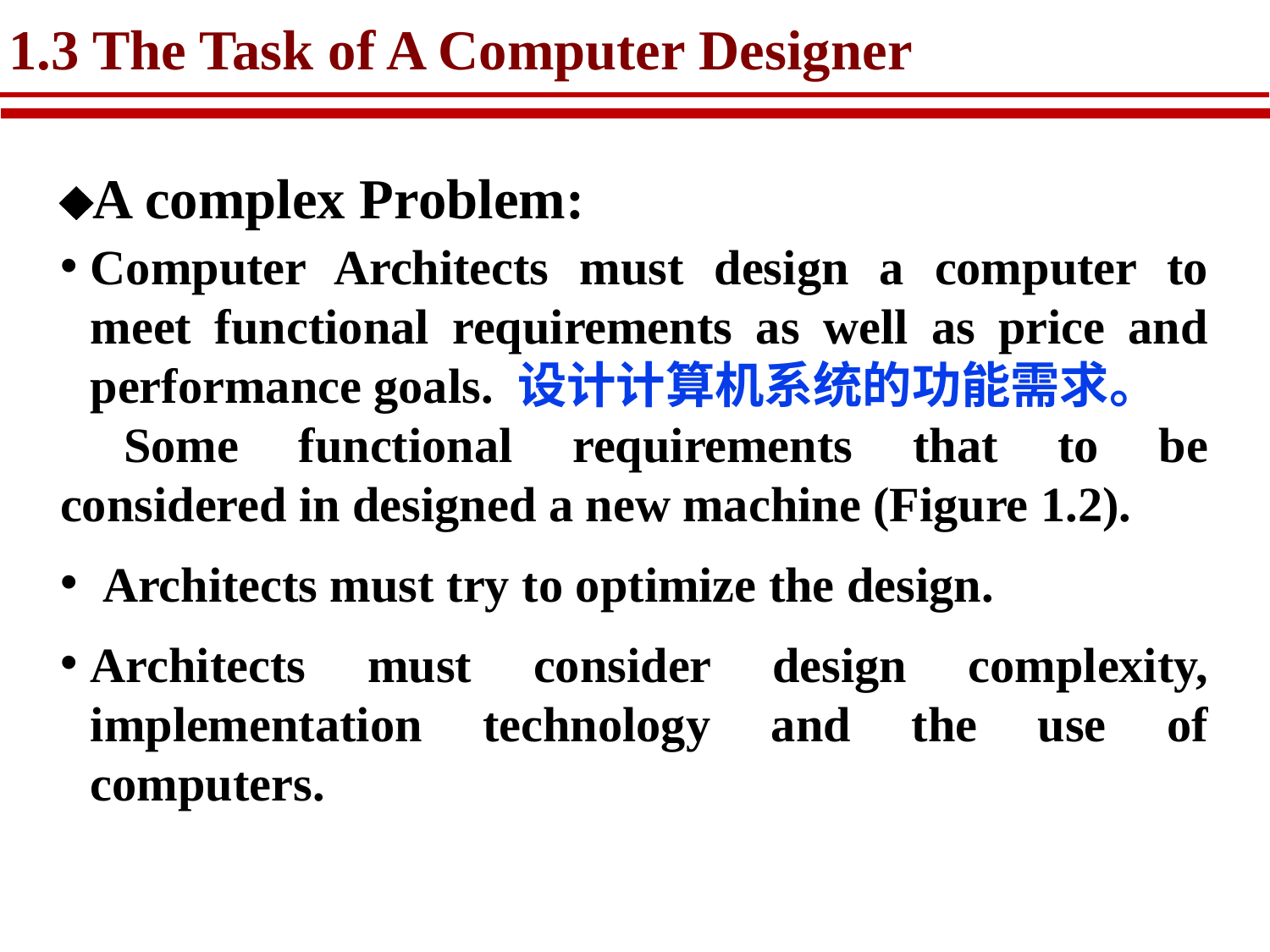

# 1.3 The Task of A Computer Designer
♦A complex Problem:
Computer Architects must design a computer to meet functional requirements as well as price and performance goals. 设计计算机系统的功能需求。
Some functional requirements that to be considered in designed a new machine (Figure 1.2).
 Architects must try to optimize the design.
Architects must consider design complexity, implementation technology and the use of computers.